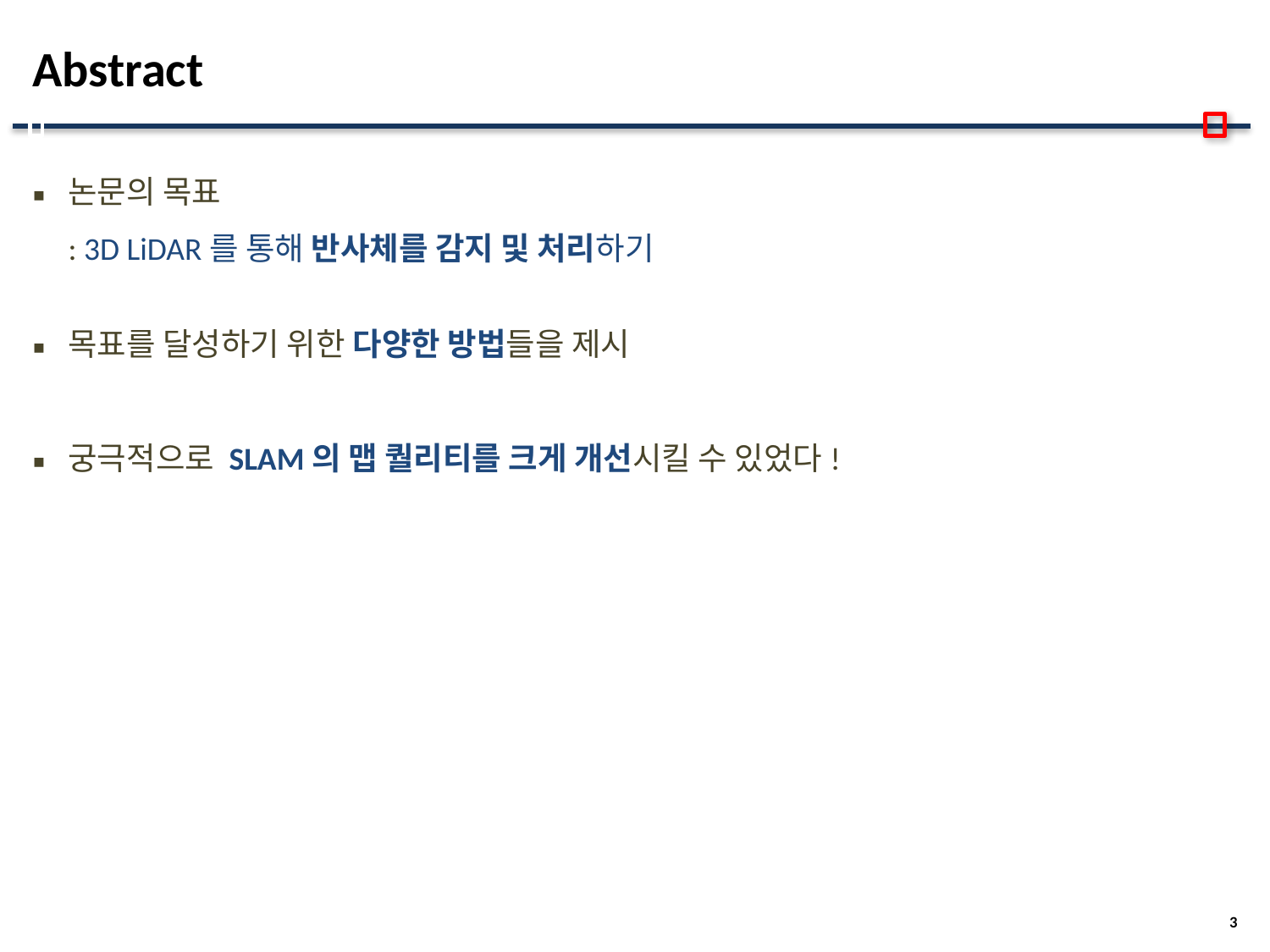

# Abstract
논문의 목표
: 3D LiDAR를 통해 반사체를 감지 및 처리하기
목표를 달성하기 위한 다양한 방법들을 제시

궁극적으로 SLAM의 맵 퀄리티를 크게 개선시킬 수 있었다!
3